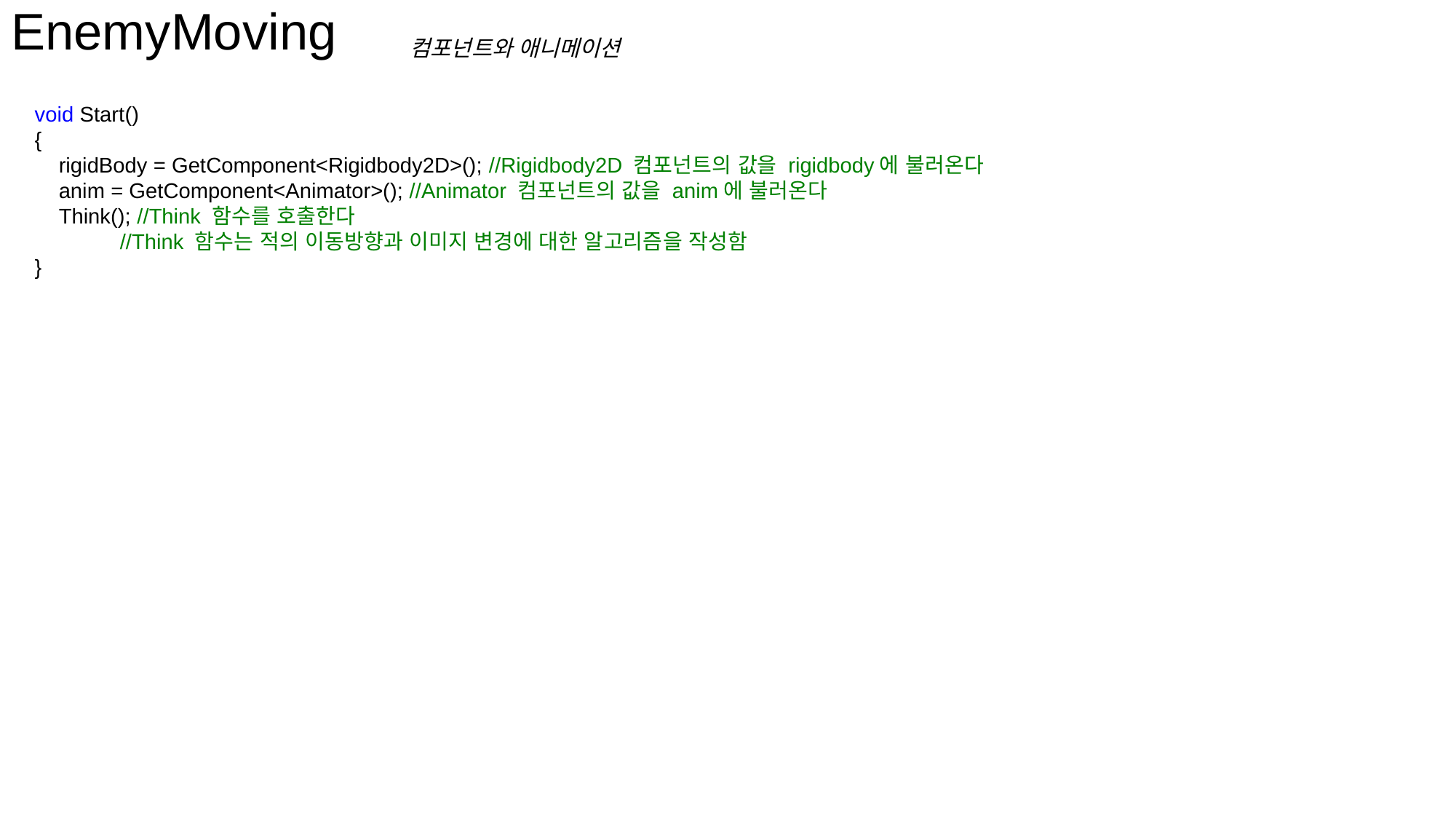

# EnemyMoving
컴포넌트와 애니메이션
    void Start()
    {
        rigidBody = GetComponent<Rigidbody2D>(); //Rigidbody2D 컴포넌트의 값을 rigidbody에 불러온다
        anim = GetComponent<Animator>(); //Animator 컴포넌트의 값을 anim에 불러온다
        Think(); //Think 함수를 호출한다
	//Think 함수는 적의 이동방향과 이미지 변경에 대한 알고리즘을 작성함
    }